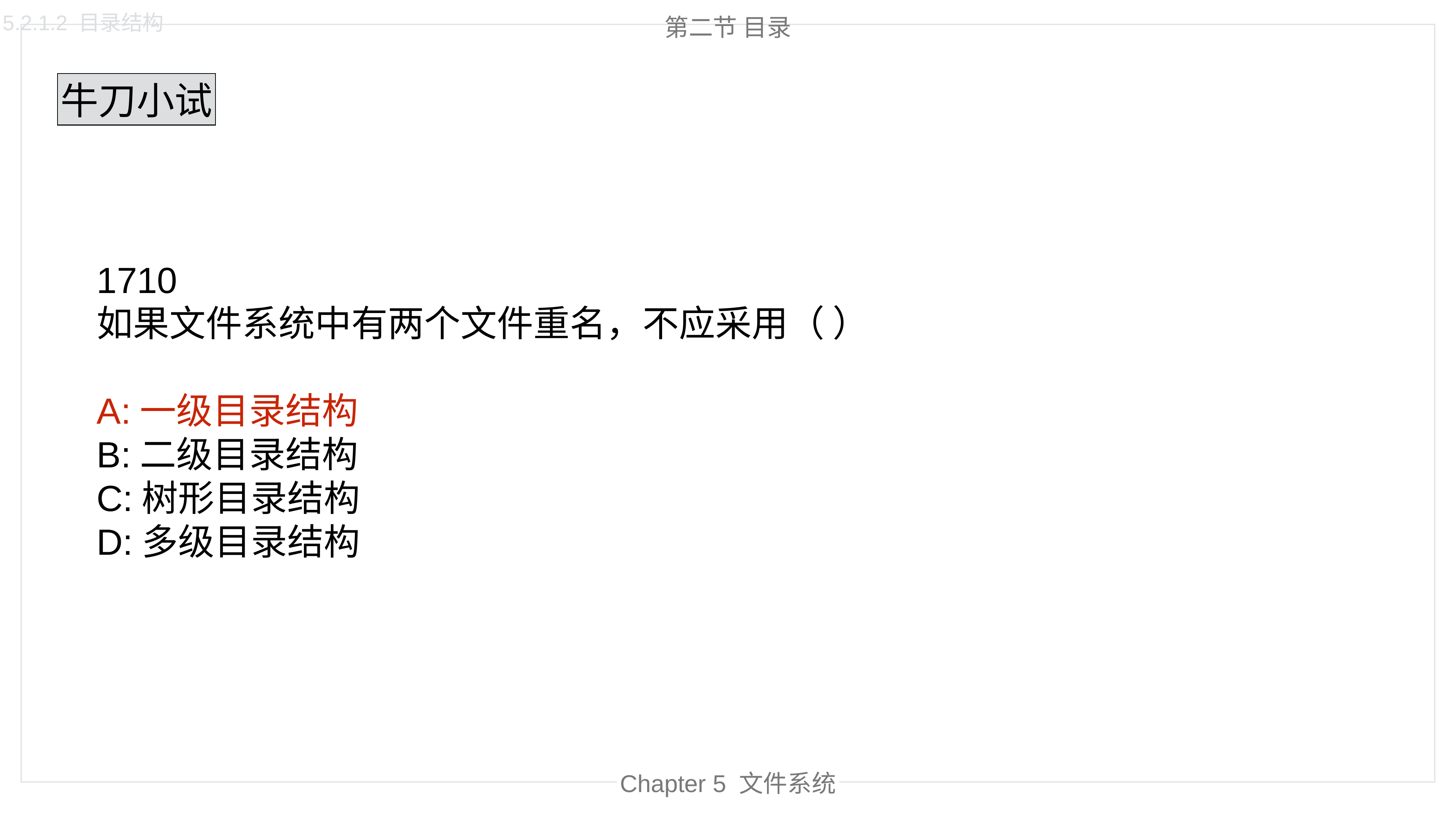

5.2.1.2 目录结构
第二节 目录

牛刀小试
1710
如果文件系统中有两个文件重名，不应采用（ ）

A:一级目录结构
B:二级目录结构
C:树形目录结构
D:多级目录结构
Chapter 4 内存管理
Chapter 5 文件系统